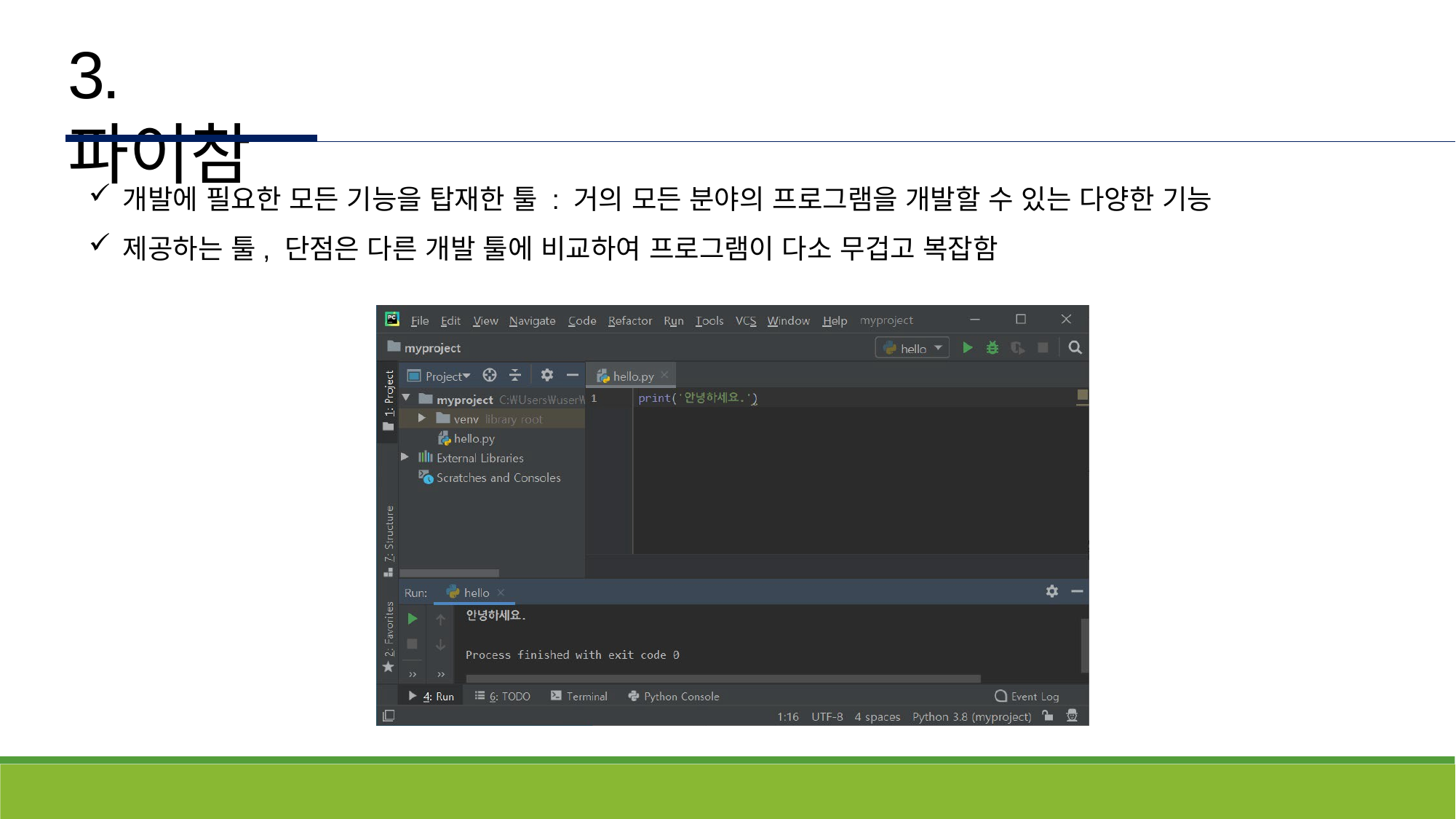

# 3. 파이참

개발에 필요한 모든 기능을 탑재한 툴 : 거의 모든 분야의 프로그램을 개발할 수 있는 다양한 기능
제공하는 툴, 단점은 다른 개발 툴에 비교하여 프로그램이 다소 무겁고 복잡함